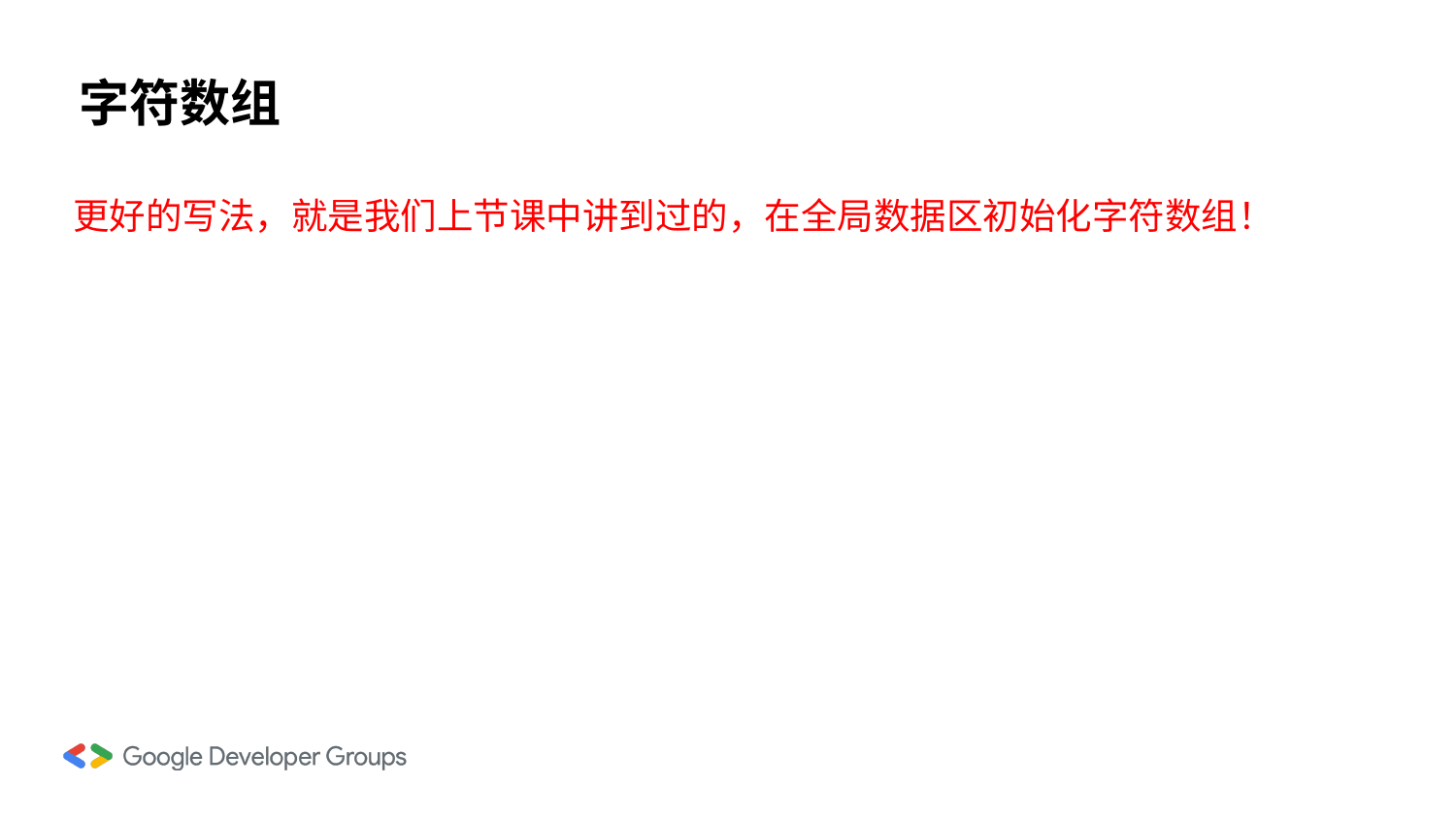

# 字符数组
更好的写法，就是我们上节课中讲到过的，在全局数据区初始化字符数组！